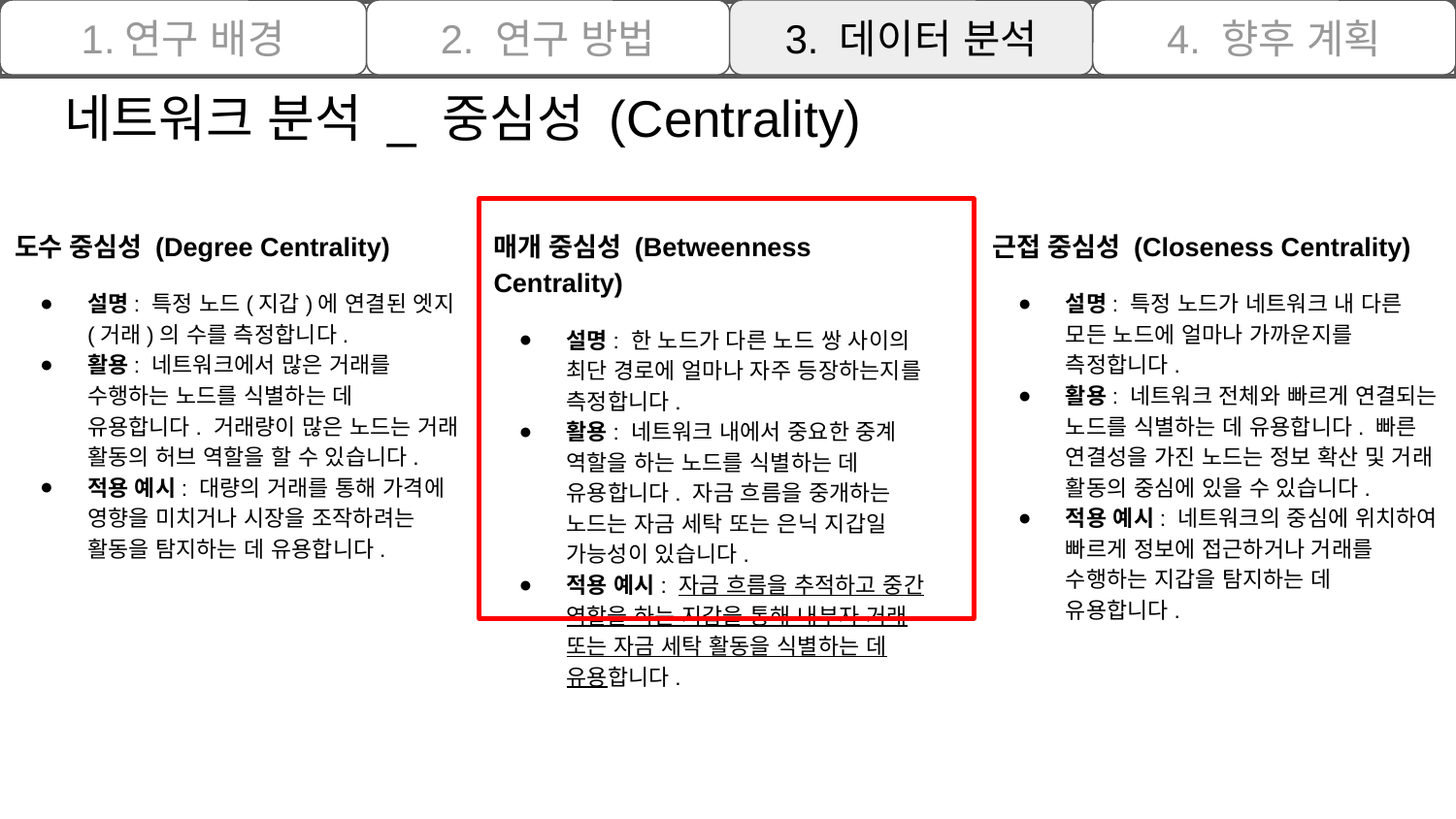

1.연구 배경
2. 연구 방법
3. 데이터 분석
4. 향후 계획

# 네트워크 분석 _ 중심성 (Centrality)

도수 중심성 (Degree Centrality)
설명: 특정 노드(지갑)에 연결된 엣지(거래)의 수를 측정합니다.
활용: 네트워크에서 많은 거래를 수행하는 노드를 식별하는 데 유용합니다. 거래량이 많은 노드는 거래 활동의 허브 역할을 할 수 있습니다.
적용 예시: 대량의 거래를 통해 가격에 영향을 미치거나 시장을 조작하려는 활동을 탐지하는 데 유용합니다.
매개 중심성 (Betweenness Centrality)
설명: 한 노드가 다른 노드 쌍 사이의 최단 경로에 얼마나 자주 등장하는지를 측정합니다.
활용: 네트워크 내에서 중요한 중계 역할을 하는 노드를 식별하는 데 유용합니다. 자금 흐름을 중개하는 노드는 자금 세탁 또는 은닉 지갑일 가능성이 있습니다.
적용 예시: 자금 흐름을 추적하고 중간 역할을 하는 지갑을 통해 내부자 거래 또는 자금 세탁 활동을 식별하는 데 유용합니다.
근접 중심성 (Closeness Centrality)
설명: 특정 노드가 네트워크 내 다른 모든 노드에 얼마나 가까운지를 측정합니다.
활용: 네트워크 전체와 빠르게 연결되는 노드를 식별하는 데 유용합니다. 빠른 연결성을 가진 노드는 정보 확산 및 거래 활동의 중심에 있을 수 있습니다.
적용 예시: 네트워크의 중심에 위치하여 빠르게 정보에 접근하거나 거래를 수행하는 지갑을 탐지하는 데 유용합니다.